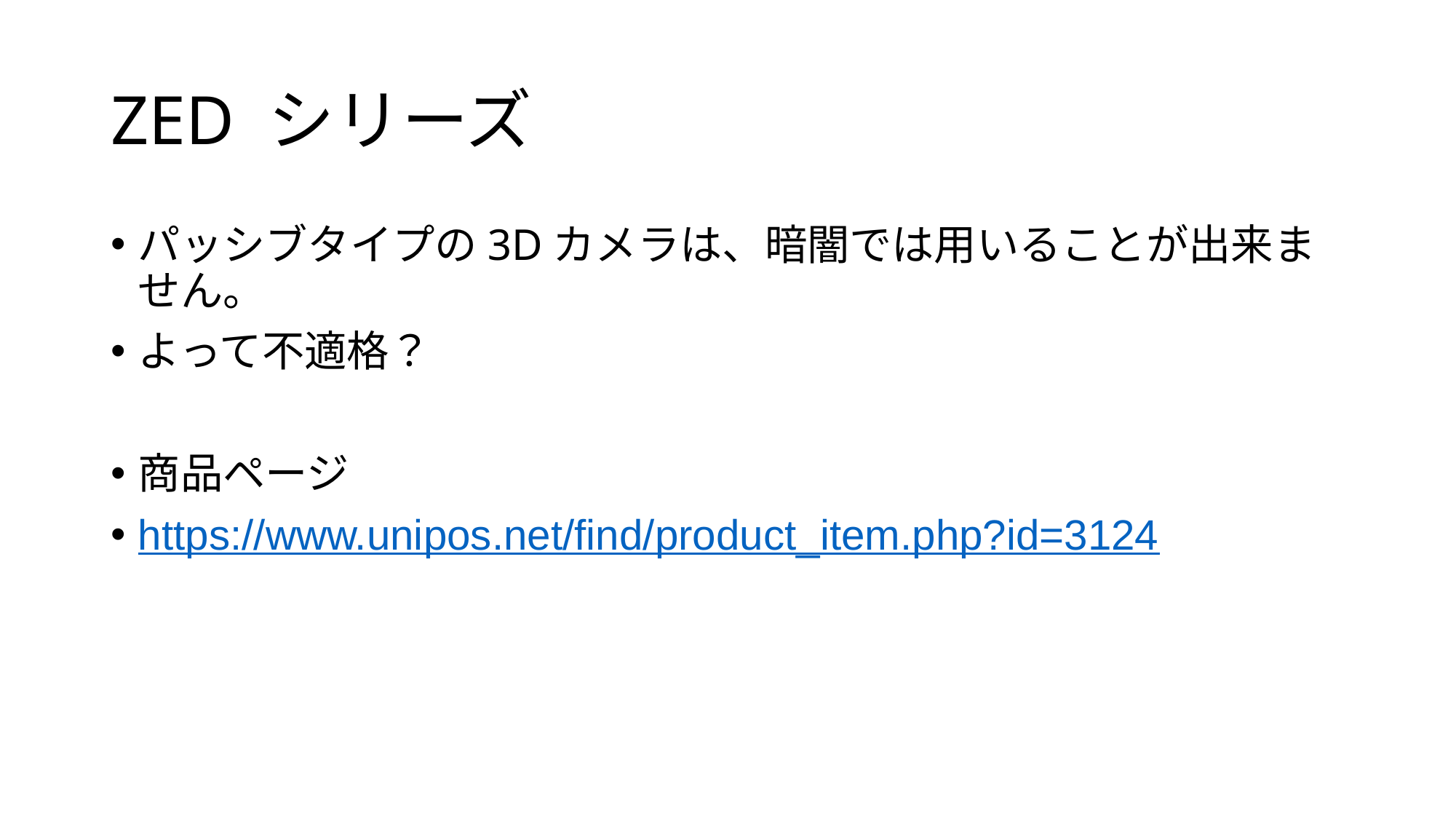

# ZED シリーズ
パッシブタイプの3Dカメラは、暗闇では用いることが出来ません。
よって不適格？

商品ページ
https://www.unipos.net/find/product_item.php?id=3124